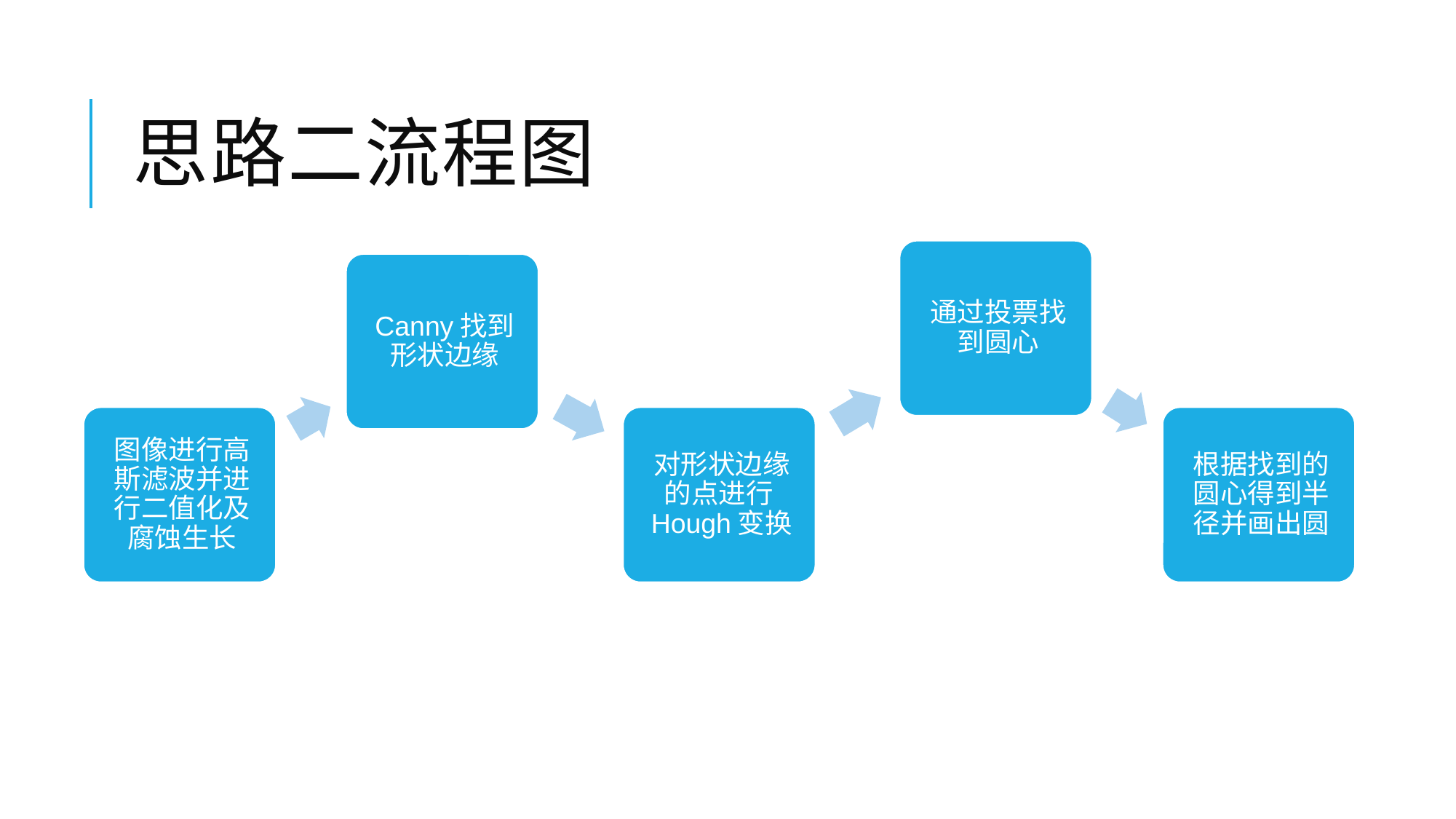

# 思路二流程图
图像进行高斯滤波并进行二值化及腐蚀生长

Canny找到形状边缘

对形状边缘的点进行Hough变换

通过投票找到圆心

根据找到的圆心得到半径并画出圆